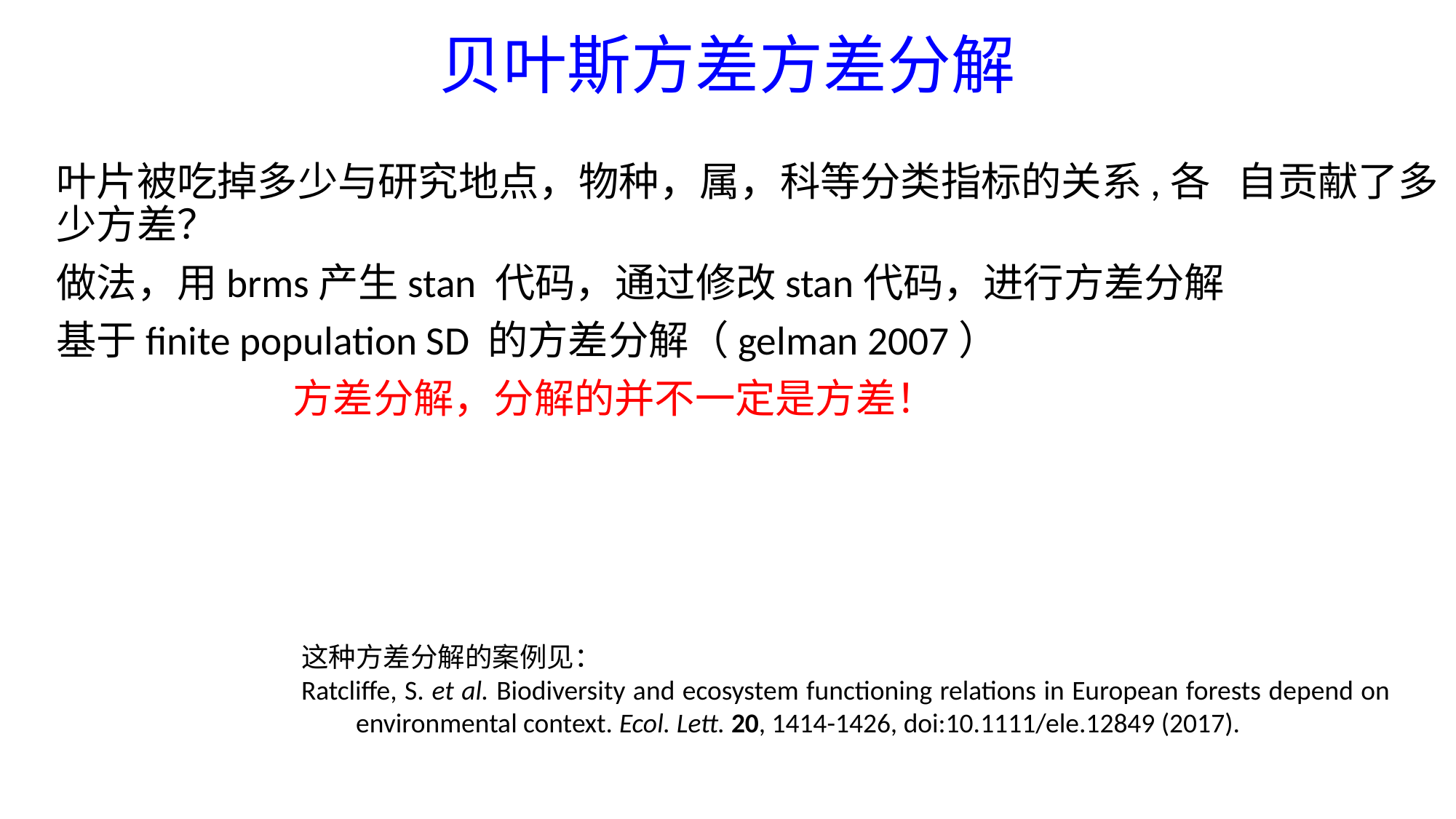

# 贝叶斯方差方差分解
叶片被吃掉多少与研究地点，物种，属，科等分类指标的关系,各   自贡献了多少方差？
做法，用brms产生stan 代码，通过修改stan代码，进行方差分解
基于finite population SD 的方差分解（gelman 2007）
                         方差分解，分解的并不一定是方差！
这种方差分解的案例见：
Ratcliffe, S. et al. Biodiversity and ecosystem functioning relations in European forests depend on environmental context. Ecol. Lett. 20, 1414-1426, doi:10.1111/ele.12849 (2017).